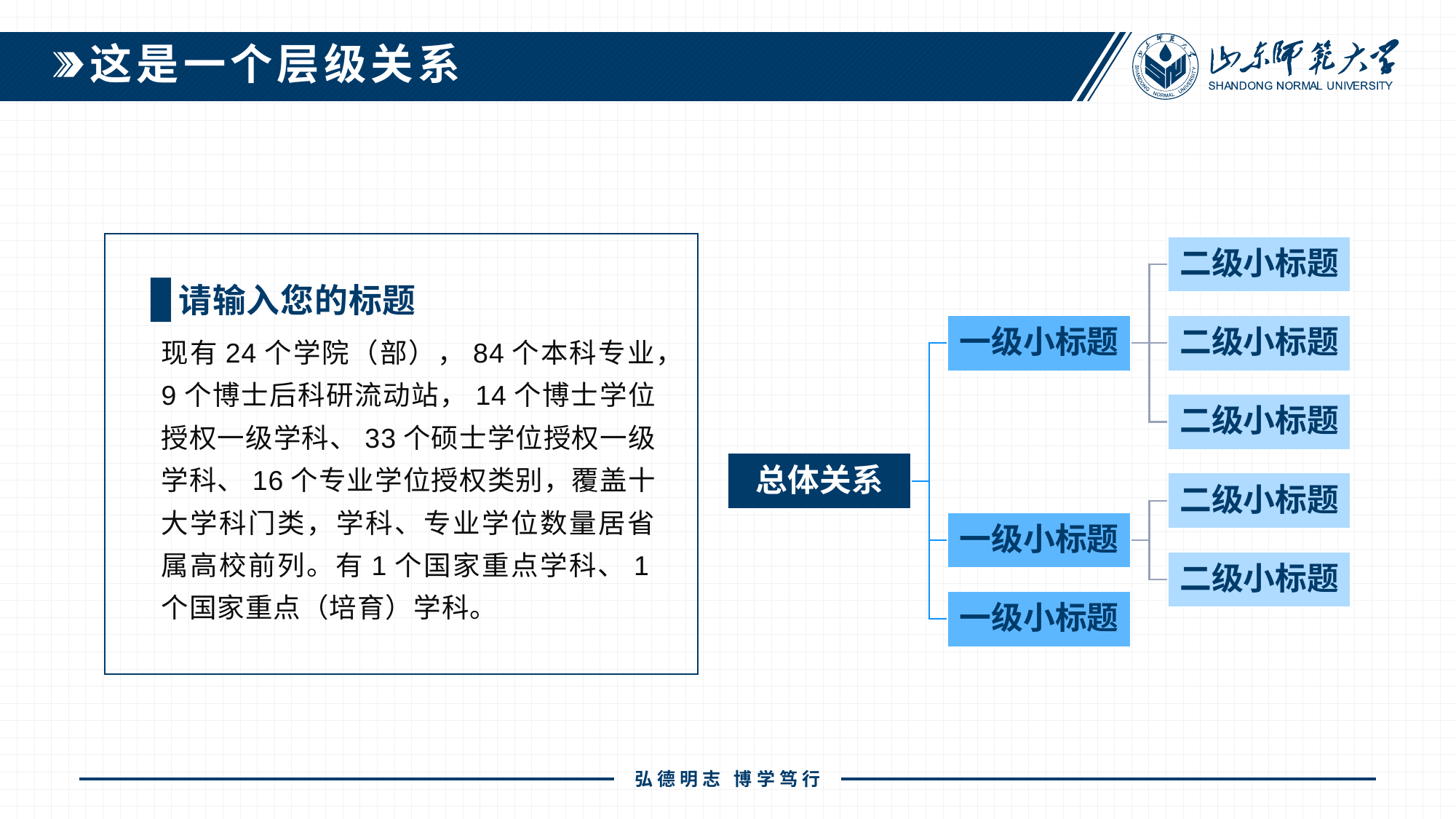

这是一个层级关系

总体关系
一级小标题
二级小标题
二级小标题
二级小标题
一级小标题
二级小标题
二级小标题
一级小标题
请输入您的标题

现有24个学院（部），84个本科专业，9个博士后科研流动站，14个博士学位授权一级学科、33个硕士学位授权一级学科、16个专业学位授权类别，覆盖十大学科门类，学科、专业学位数量居省属高校前列。有1个国家重点学科、1个国家重点（培育）学科。